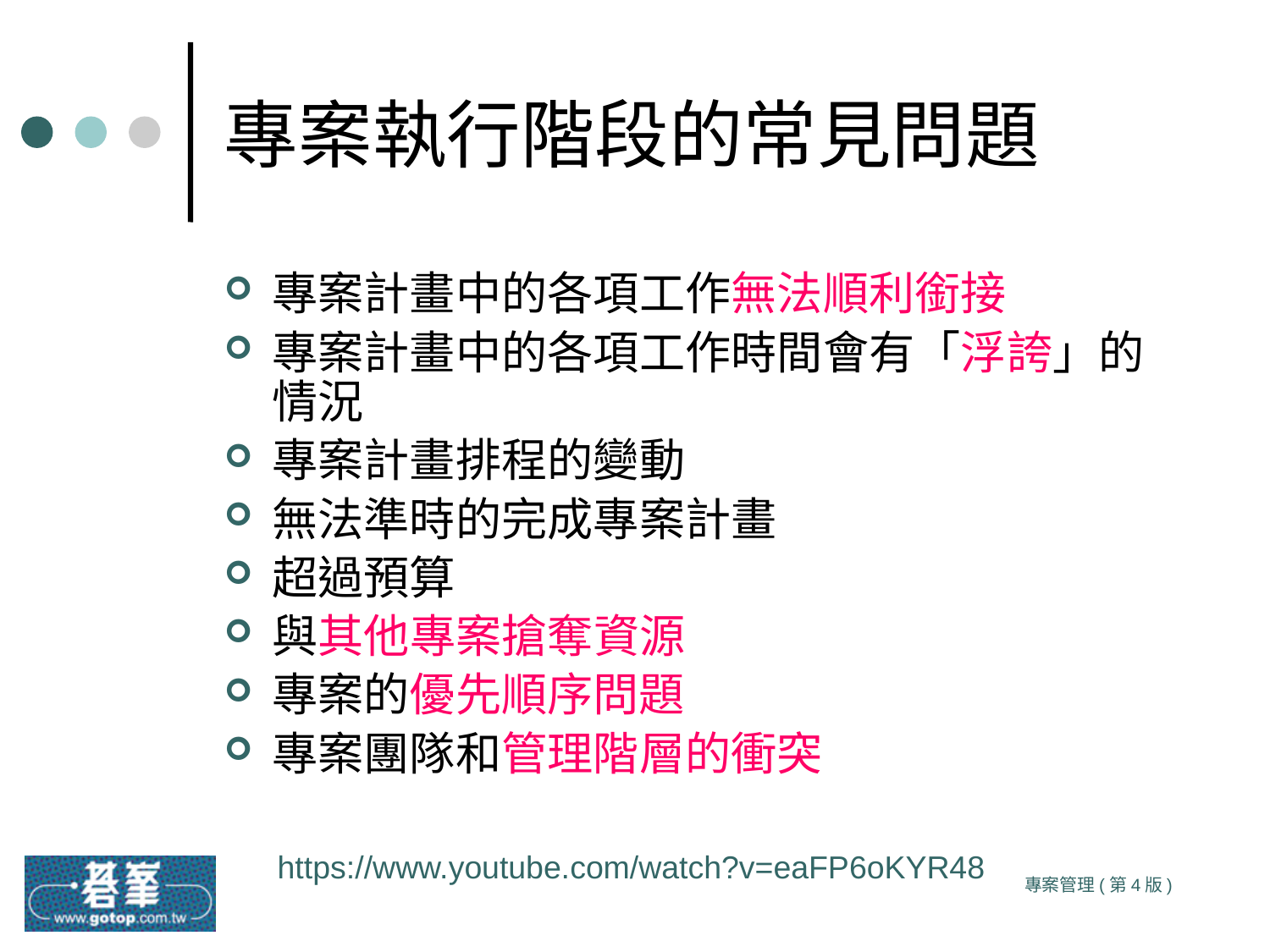

# 專案執行階段的常見問題
專案計畫中的各項工作無法順利銜接
專案計畫中的各項工作時間會有「浮誇」的情況
專案計畫排程的變動
無法準時的完成專案計畫
超過預算
與其他專案搶奪資源
專案的優先順序問題
專案團隊和管理階層的衝突
https://www.youtube.com/watch?v=eaFP6oKYR48
專案管理(第4版)